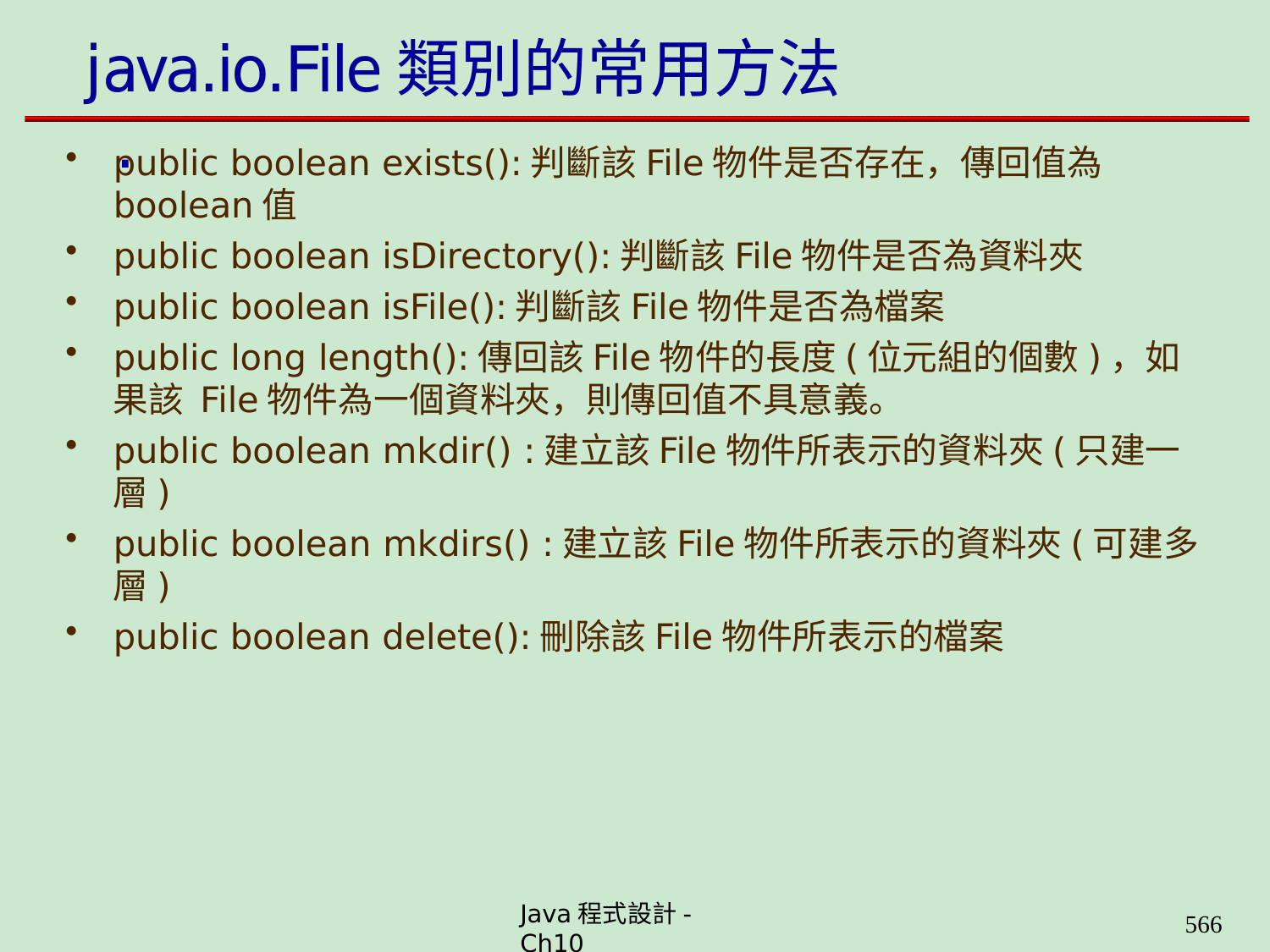

# java.io.File類別的常用方法 .
public boolean exists():判斷該File物件是否存在，傳回值為
boolean值
public boolean isDirectory():判斷該File物件是否為資料夾
public boolean isFile():判斷該File物件是否為檔案
public long length():傳回該File物件的長度(位元組的個數)，如果該 File物件為一個資料夾，則傳回值不具意義。
public boolean mkdir() :建立該File物件所表示的資料夾(只建一層)
public boolean mkdirs() :建立該File物件所表示的資料夾(可建多層)
public boolean delete():刪除該File物件所表示的檔案
Java程式設計-Ch10
566